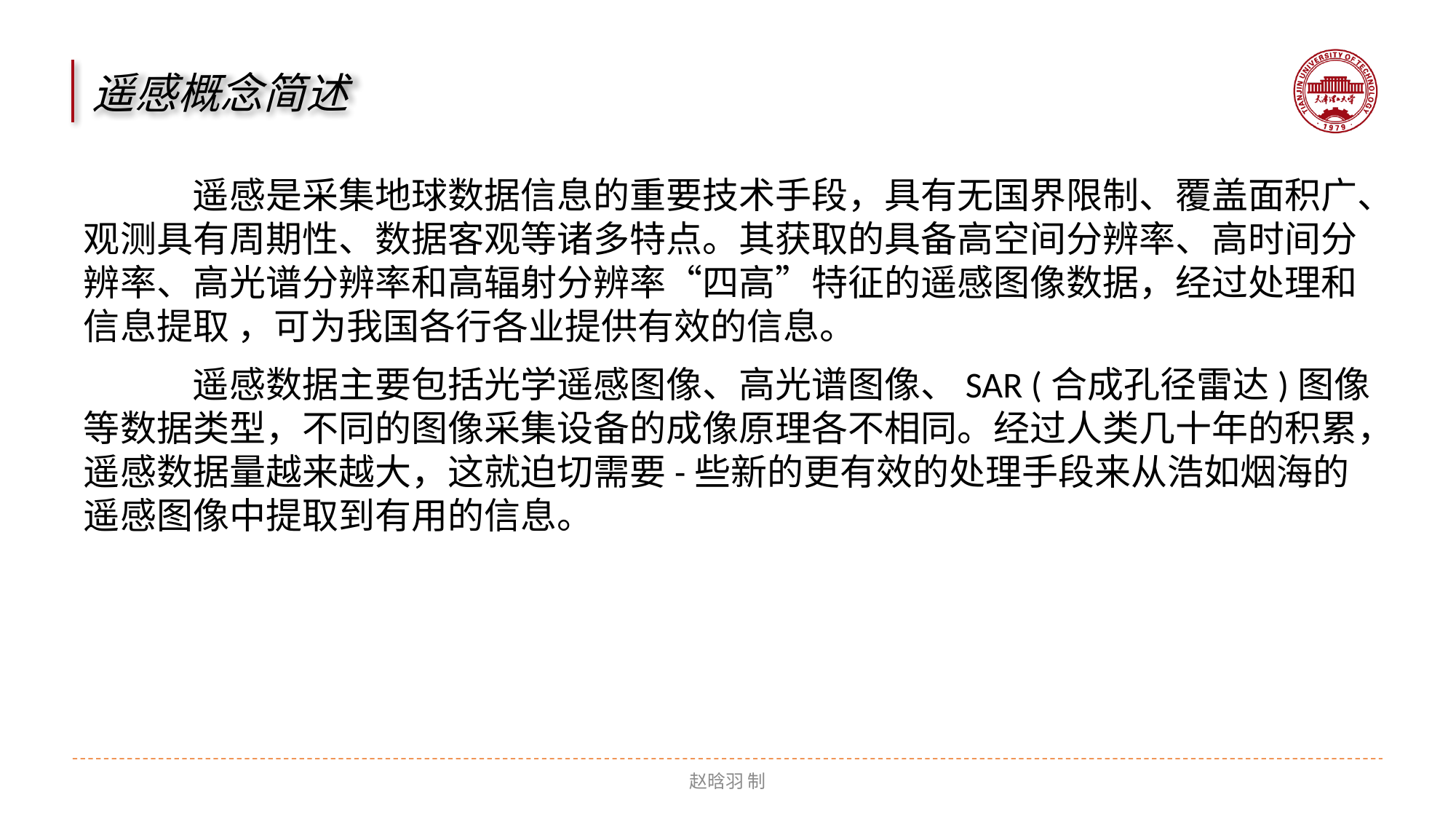

遥感概念简述
	遥感是采集地球数据信息的重要技术手段，具有无国界限制、覆盖面积广、观测具有周期性、数据客观等诸多特点。其获取的具备高空间分辨率、高时间分辨率、高光谱分辨率和高辐射分辨率“四高”特征的遥感图像数据，经过处理和信息提取 ，可为我国各行各业提供有效的信息。
	遥感数据主要包括光学遥感图像、高光谱图像、SAR (合成孔径雷达)图像等数据类型，不同的图像采集设备的成像原理各不相同。经过人类几十年的积累，遥感数据量越来越大，这就迫切需要-些新的更有效的处理手段来从浩如烟海的遥感图像中提取到有用的信息。

赵晗羽 制
2